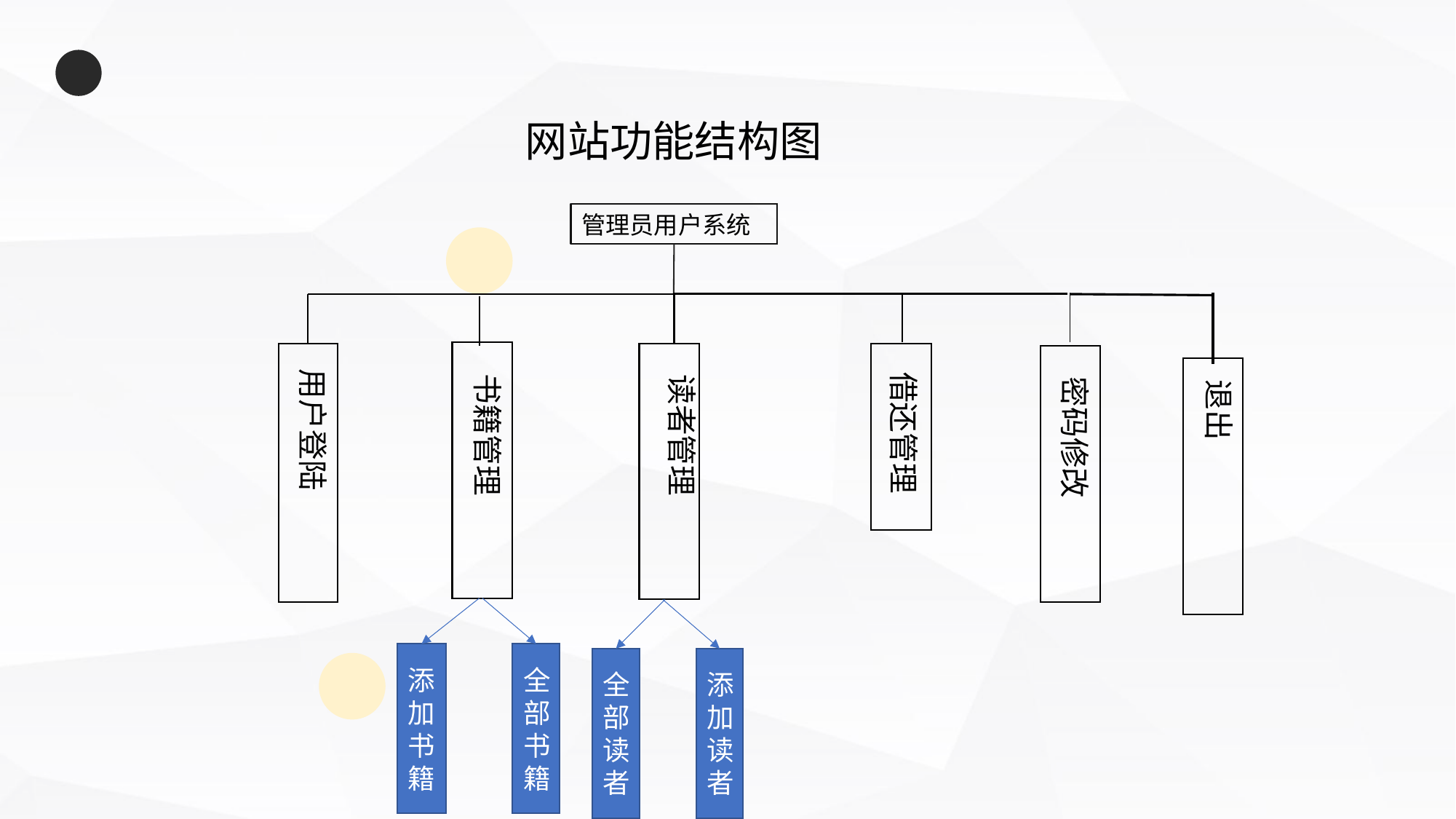

网站功能结构图

管理员用户系统

用户登陆
借还管理
书籍管理
读者管理
密码修改
退出
添加书籍
全部书籍
添加读者
全部读者